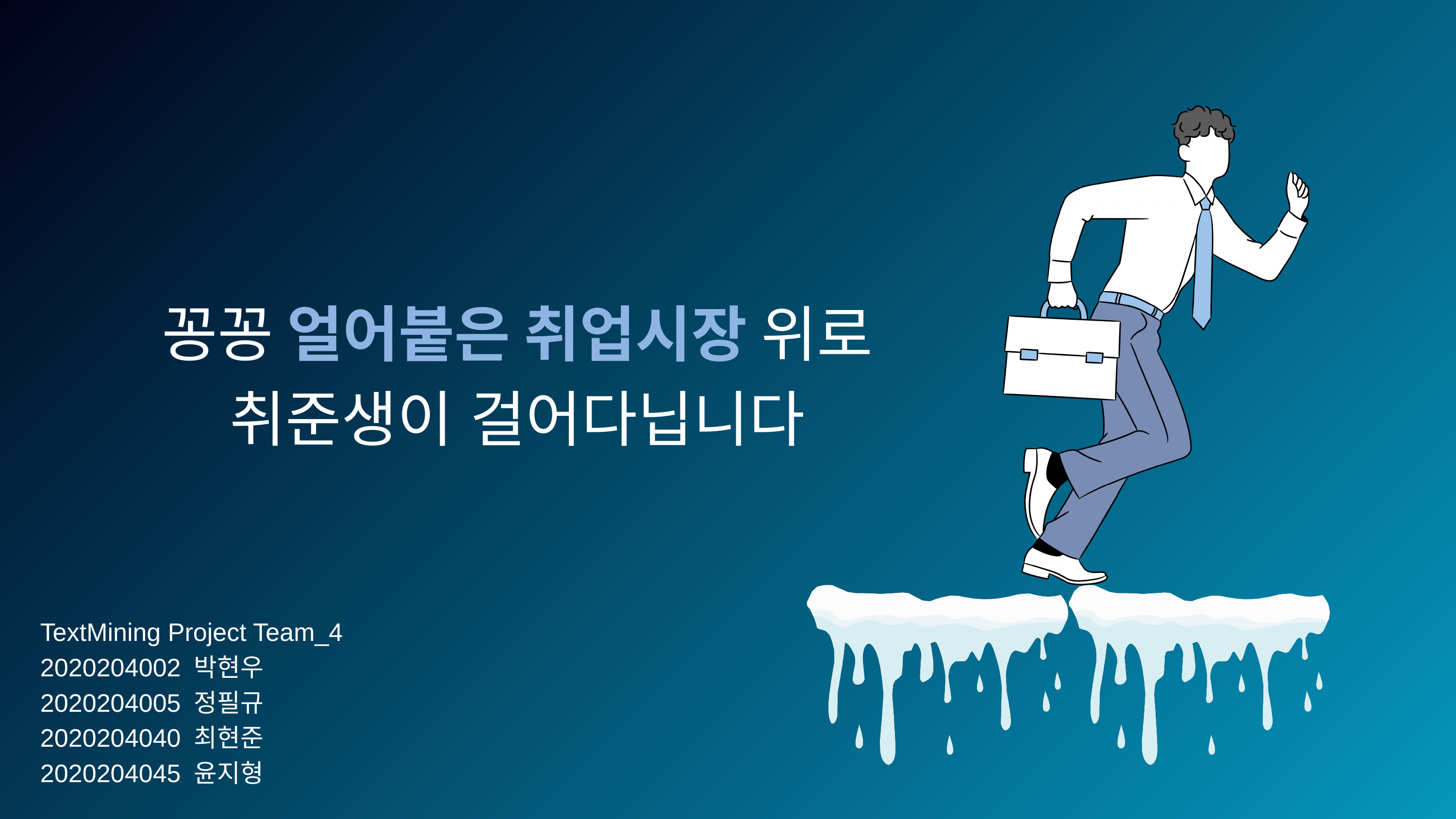

꽁꽁 얼어붙은 취업시장 위로
취준생이 걸어다닙니다

TextMining Project Team_4
2020204002 박현우
2020204005 정필규
2020204040 최현준
2020204045 윤지형